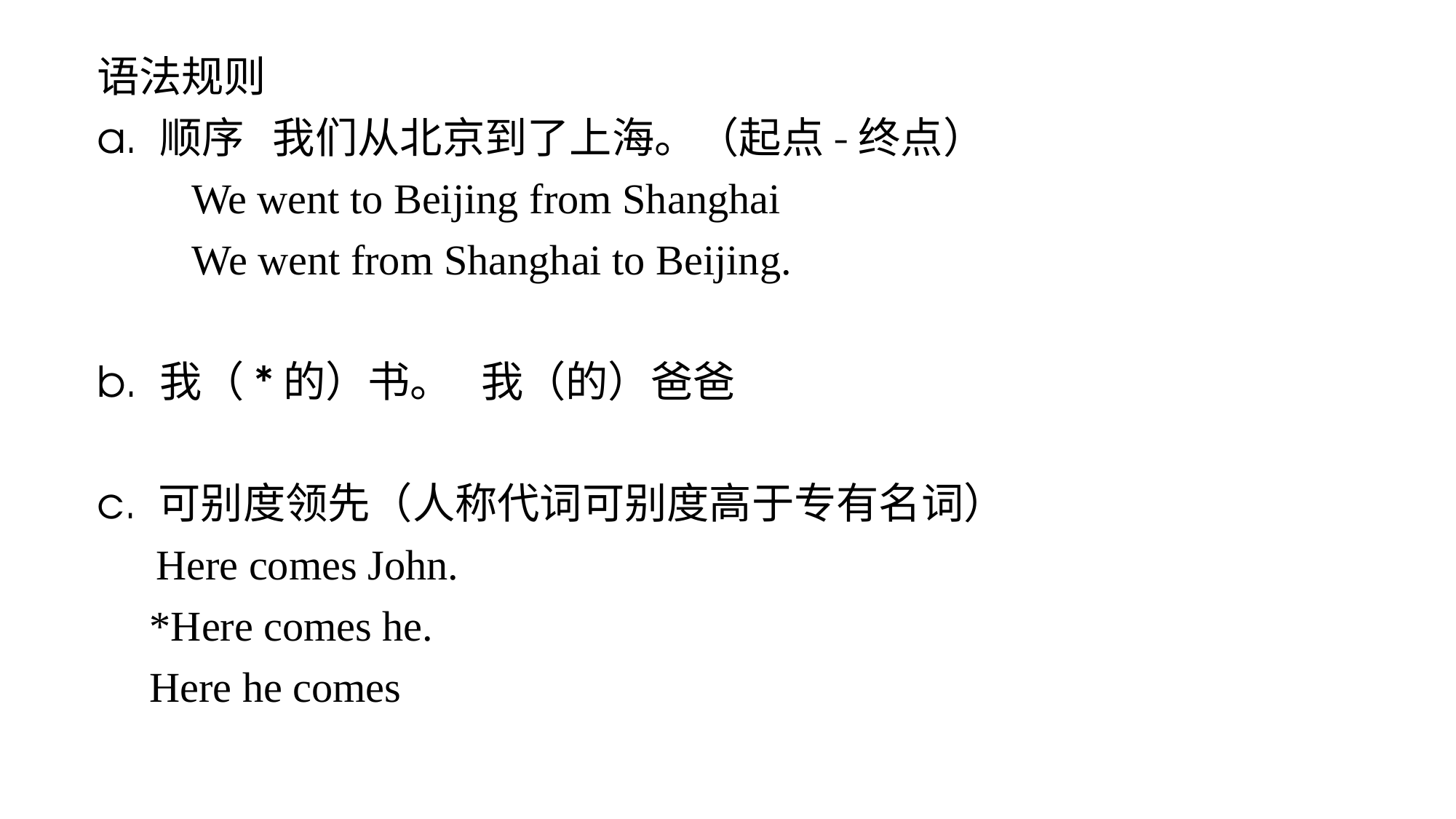

语法规则
a. 顺序   我们从北京到了上海。（起点-终点）
        We went to Beijing from Shanghai
         We went from Shanghai to Beijing.

b. 我（*的）书。   我（的）爸爸

c. 可别度领先（人称代词可别度高于专有名词）
     Here comes John.
     *Here comes he.
     Here he comes